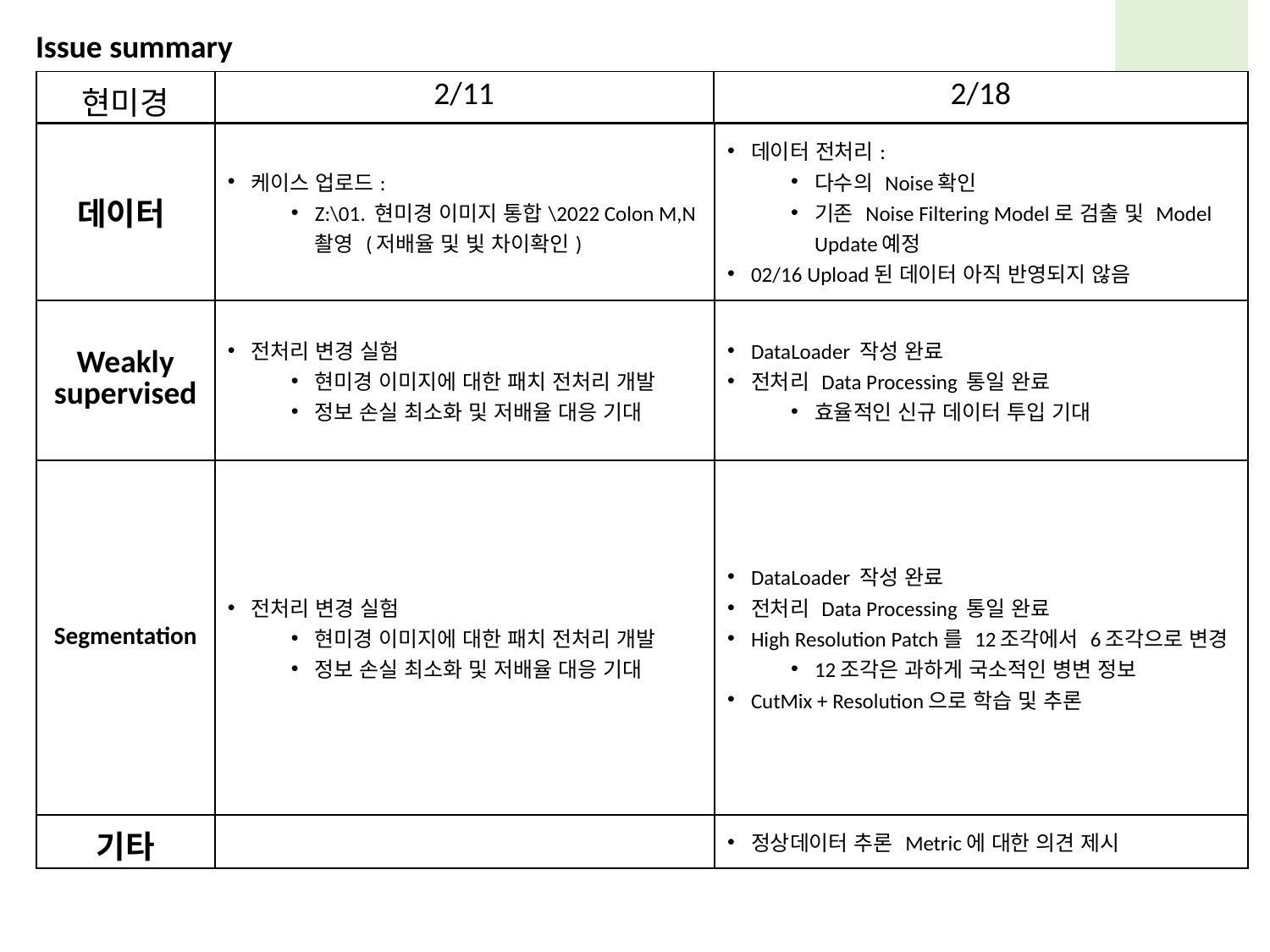

Issue summary
| 현미경 | 2/11 | 2/18 |
| --- | --- | --- |
|  |  |  |
| 데이터 | 케이스 업로드: Z:\01. 현미경 이미지 통합\2022 Colon M,N 촬영 (저배율 및 빛 차이확인) | 데이터 전처리: 다수의 Noise확인 기존 Noise Filtering Model로 검출 및 Model Update예정 02/16 Upload된 데이터 아직 반영되지 않음 |
| --- | --- | --- |
| Weakly supervised | 전처리 변경 실험 현미경 이미지에 대한 패치 전처리 개발 정보 손실 최소화 및 저배율 대응 기대 | DataLoader 작성 완료 전처리 Data Processing 통일 완료 효율적인 신규 데이터 투입 기대 |
| Segmentation | 전처리 변경 실험 현미경 이미지에 대한 패치 전처리 개발 정보 손실 최소화 및 저배율 대응 기대 | DataLoader 작성 완료 전처리 Data Processing 통일 완료 High Resolution Patch를 12조각에서 6조각으로 변경 12조각은 과하게 국소적인 병변 정보 CutMix + Resolution으로 학습 및 추론 |
| 기타 |  | 정상데이터 추론 Metric에 대한 의견 제시 |